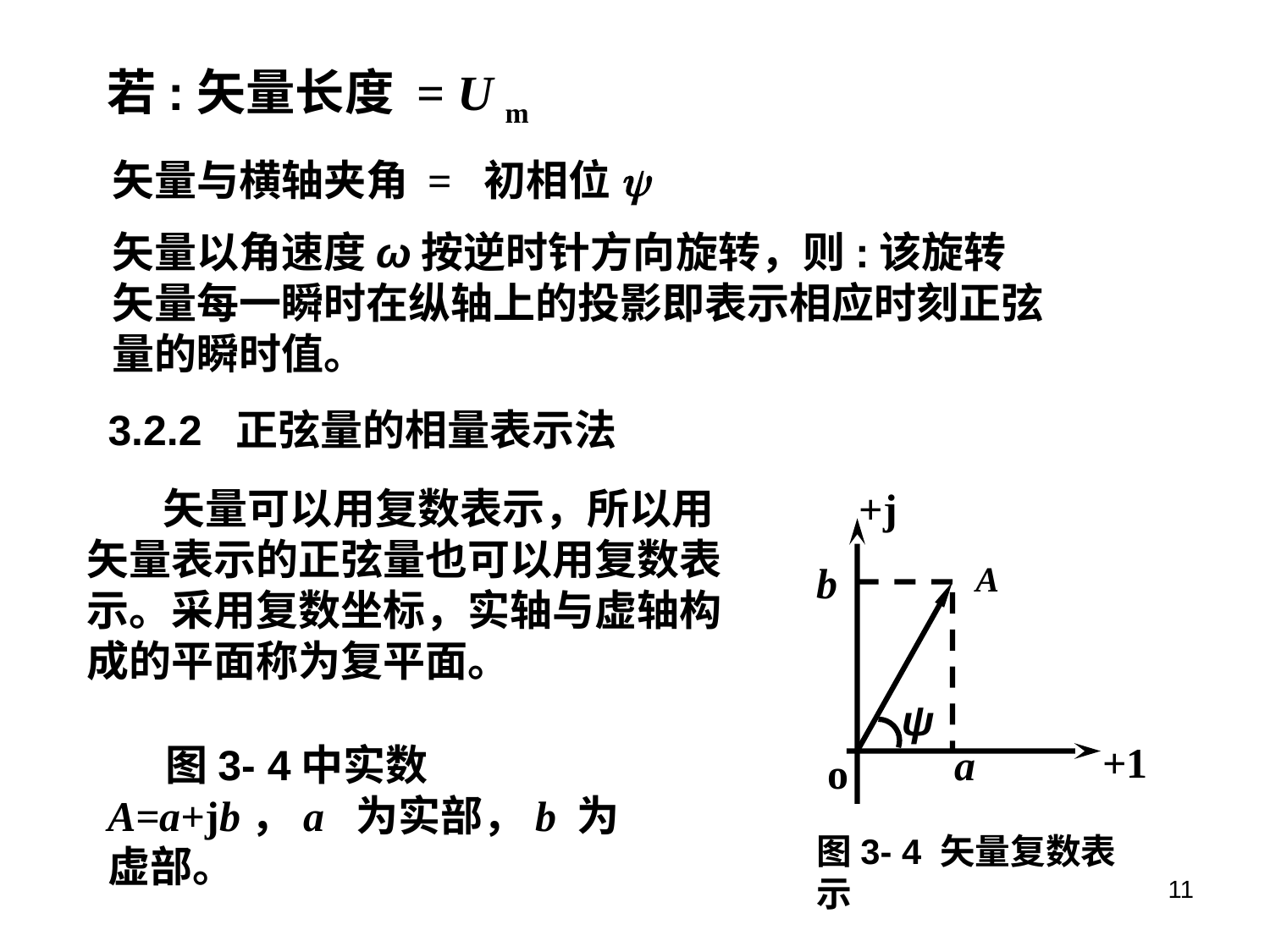

若:矢量长度 = U m
矢量与横轴夹角 =  初相位ψ
矢量以角速度ω按逆时针方向旋转，则:该旋转矢量每一瞬时在纵轴上的投影即表示相应时刻正弦量的瞬时值。
3.2.2  正弦量的相量表示法
       矢量可以用复数表示，所以用矢量表示的正弦量也可以用复数表示。采用复数坐标，实轴与虚轴构成的平面称为复平面。
+j

b
A

ψ

+1
a
o

     图3- 4中实数   A=a+jb，a  为实部，b 为虚部。
图3- 4 矢量复数表示
11